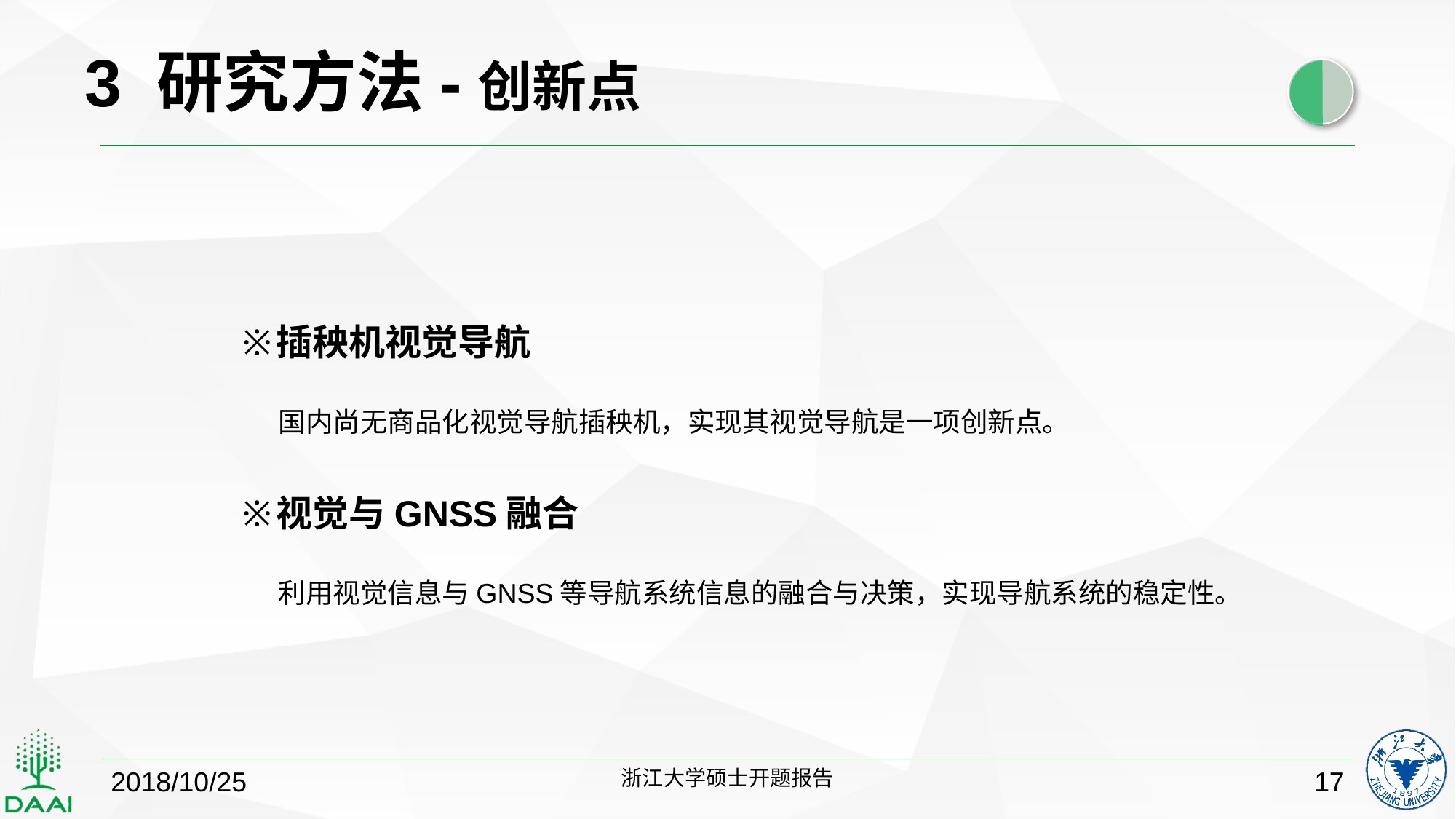

3 研究方法-创新点

插秧机视觉导航
国内尚无商品化视觉导航插秧机，实现其视觉导航是一项创新点。
视觉与GNSS融合
利用视觉信息与GNSS等导航系统信息的融合与决策，实现导航系统的稳定性。
2018/10/25
浙江大学硕士开题报告
17